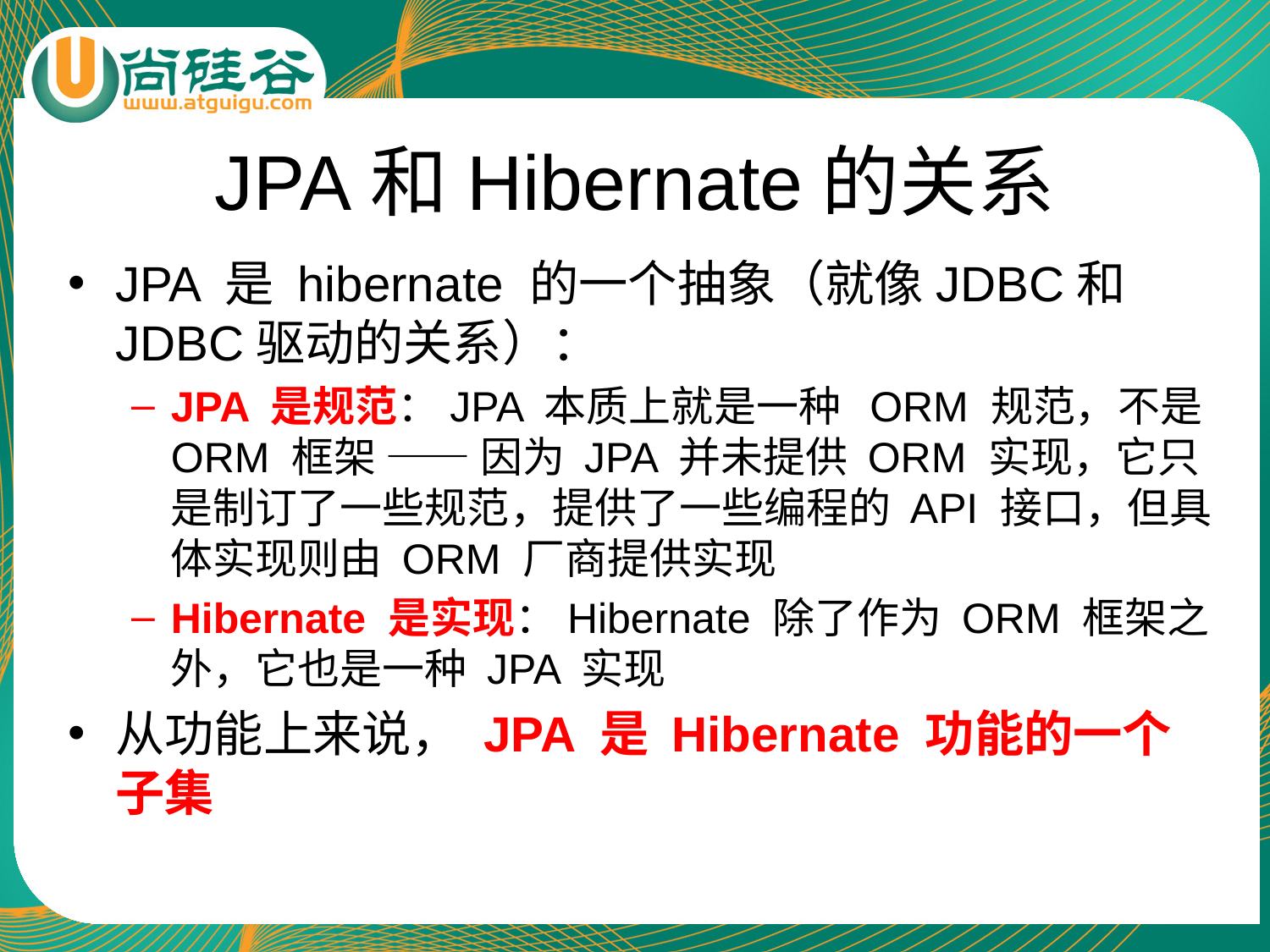

# JPA和Hibernate的关系
JPA 是 hibernate 的一个抽象（就像JDBC和JDBC驱动的关系）：
JPA 是规范：JPA 本质上就是一种  ORM 规范，不是ORM 框架 —— 因为 JPA 并未提供 ORM 实现，它只是制订了一些规范，提供了一些编程的 API 接口，但具体实现则由 ORM 厂商提供实现
Hibernate 是实现：Hibernate 除了作为 ORM 框架之外，它也是一种 JPA 实现
从功能上来说， JPA 是 Hibernate 功能的一个子集